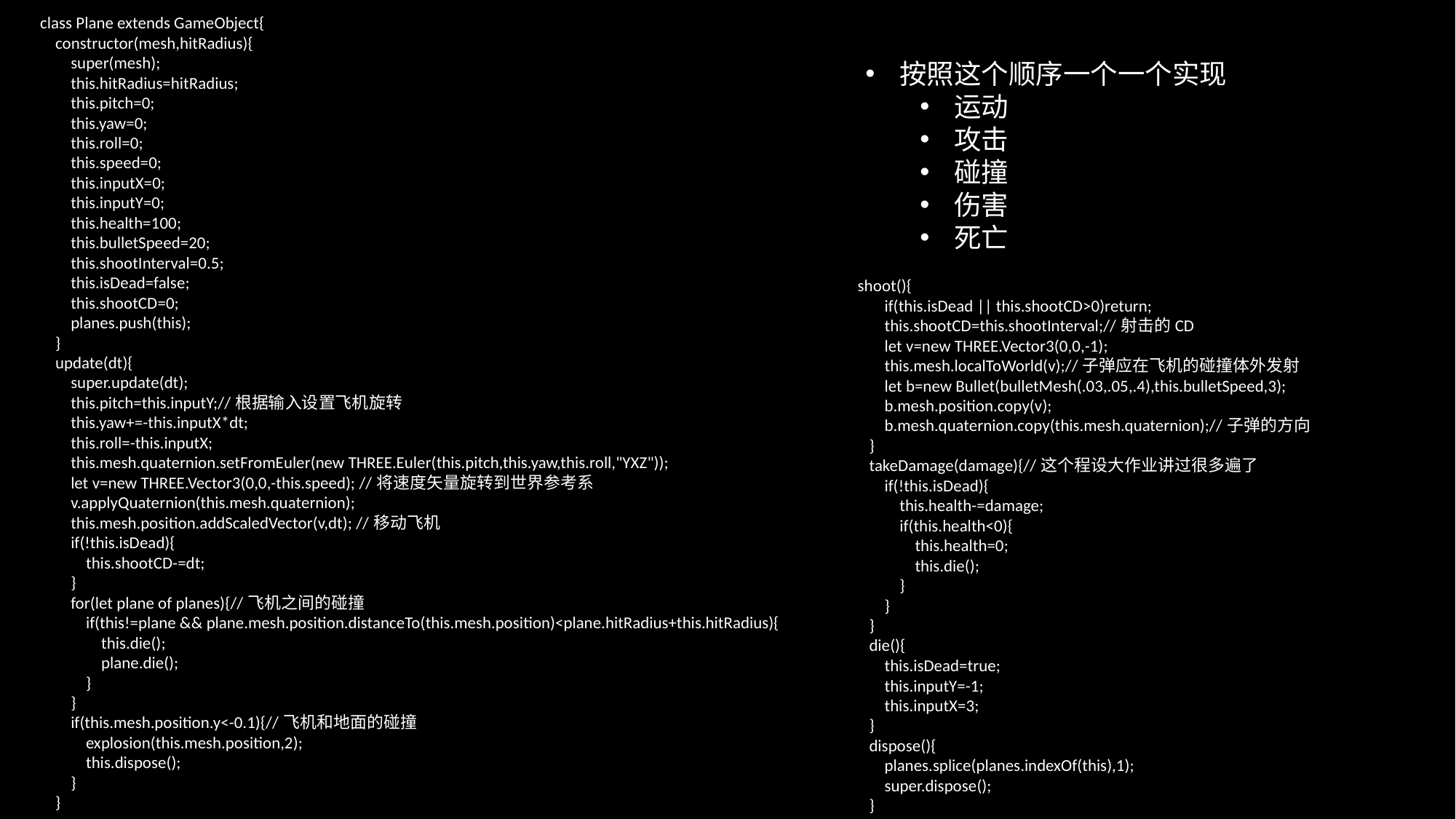

class Plane extends GameObject{
    constructor(mesh,hitRadius){
        super(mesh);
        this.hitRadius=hitRadius;
        this.pitch=0;
        this.yaw=0;
        this.roll=0;
        this.speed=0;
        this.inputX=0;
        this.inputY=0;
        this.health=100;
        this.bulletSpeed=20;
        this.shootInterval=0.5;
        this.isDead=false;
        this.shootCD=0;
        planes.push(this);
    }
    update(dt){
        super.update(dt);
        this.pitch=this.inputY;//根据输入设置飞机旋转
        this.yaw+=-this.inputX*dt;
        this.roll=-this.inputX;
        this.mesh.quaternion.setFromEuler(new THREE.Euler(this.pitch,this.yaw,this.roll,"YXZ"));
        let v=new THREE.Vector3(0,0,-this.speed); //将速度矢量旋转到世界参考系
        v.applyQuaternion(this.mesh.quaternion);
        this.mesh.position.addScaledVector(v,dt); //移动飞机
        if(!this.isDead){
            this.shootCD-=dt;
        }
        for(let plane of planes){//飞机之间的碰撞
            if(this!=plane && plane.mesh.position.distanceTo(this.mesh.position)<plane.hitRadius+this.hitRadius){
                this.die();
                plane.die();
            }
        }
        if(this.mesh.position.y<-0.1){//飞机和地面的碰撞
            explosion(this.mesh.position,2);
            this.dispose();
        }
    }
按照这个顺序一个一个实现
运动
攻击
碰撞
伤害
死亡
 shoot(){
        if(this.isDead || this.shootCD>0)return;
        this.shootCD=this.shootInterval;//射击的CD
        let v=new THREE.Vector3(0,0,-1);
        this.mesh.localToWorld(v);//子弹应在飞机的碰撞体外发射
        let b=new Bullet(bulletMesh(.03,.05,.4),this.bulletSpeed,3);
        b.mesh.position.copy(v);
        b.mesh.quaternion.copy(this.mesh.quaternion);//子弹的方向
    }
    takeDamage(damage){//这个程设大作业讲过很多遍了
        if(!this.isDead){
            this.health-=damage;
            if(this.health<0){
                this.health=0;
                this.die();
            }
        }
    }
    die(){
        this.isDead=true;
        this.inputY=-1;
        this.inputX=3;
    }
    dispose(){
        planes.splice(planes.indexOf(this),1);
        super.dispose();
    }
}